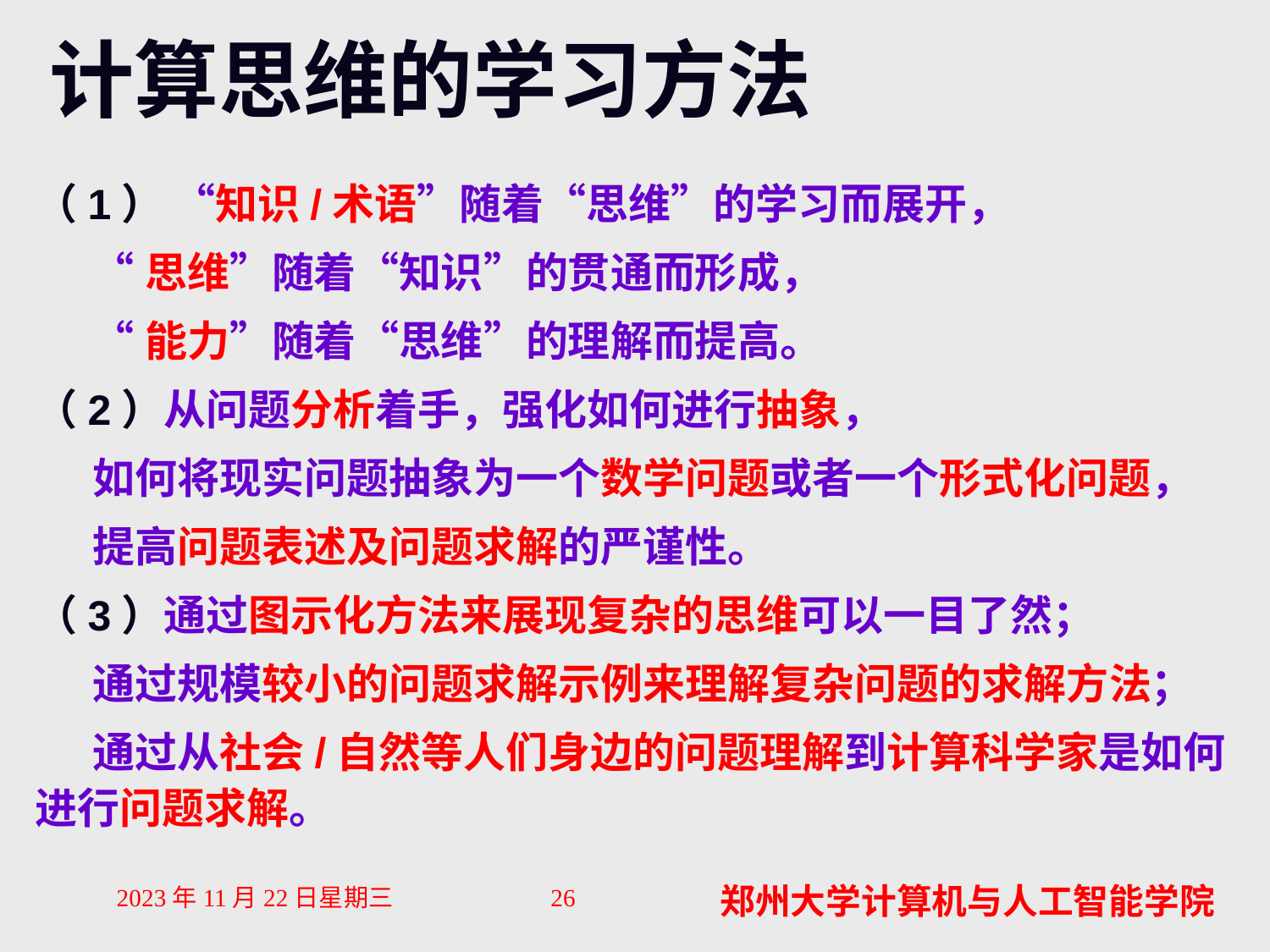

大学计算思维教育空间—计算之树?
(5) 为什么网络化思维、数据化思维很重要？
计算思维的学习方法算之树?
(
4 怎样学习计算思维?
（1） “知识/术语”随着“思维”的学习而展开，
      “思维”随着“知识”的贯通而形成，
      “能力”随着“思维”的理解而提高。
（2）从问题分析着手，强化如何进行抽象，
     如何将现实问题抽象为一个数学问题或者一个形式化问题，
     提高问题表述及问题求解的严谨性。
（3）通过图示化方法来展现复杂的思维可以一目了然；
     通过规模较小的问题求解示例来理解复杂问题的求解方法；
     通过从社会/自然等人们身边的问题理解到计算科学家是如何进行问题求解。